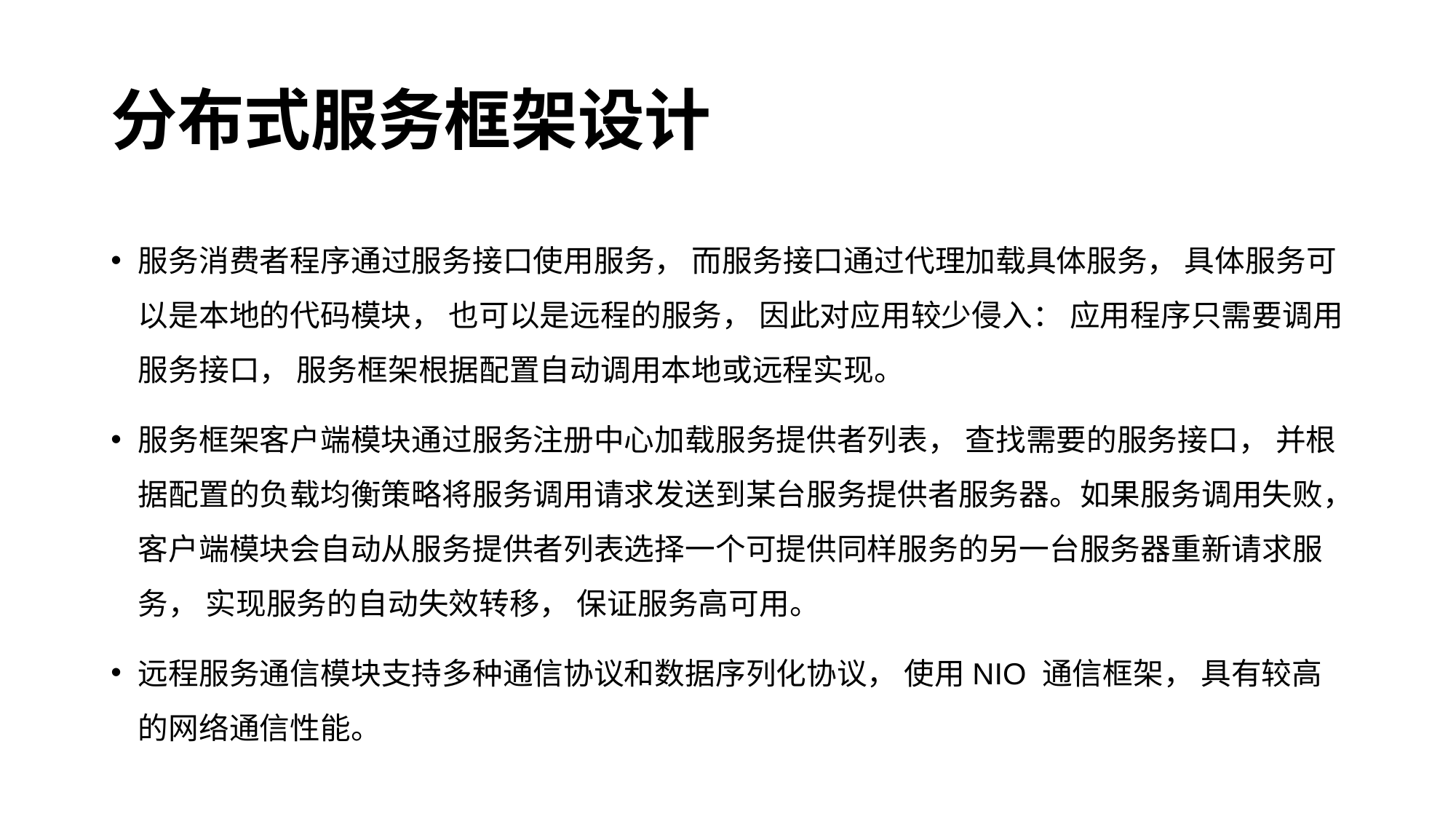

# 分布式服务框架设计
服务消费者程序通过服务接口使用服务， 而服务接口通过代理加载具体服务， 具体服务可以是本地的代码模块， 也可以是远程的服务， 因此对应用较少侵入： 应用程序只需要调用服务接口， 服务框架根据配置自动调用本地或远程实现。
服务框架客户端模块通过服务注册中心加载服务提供者列表， 查找需要的服务接口， 并根据配置的负载均衡策略将服务调用请求发送到某台服务提供者服务器。如果服务调用失败，客户端模块会自动从服务提供者列表选择一个可提供同样服务的另一台服务器重新请求服务， 实现服务的自动失效转移， 保证服务高可用。
远程服务通信模块支持多种通信协议和数据序列化协议， 使用NIO 通信框架， 具有较高的网络通信性能。